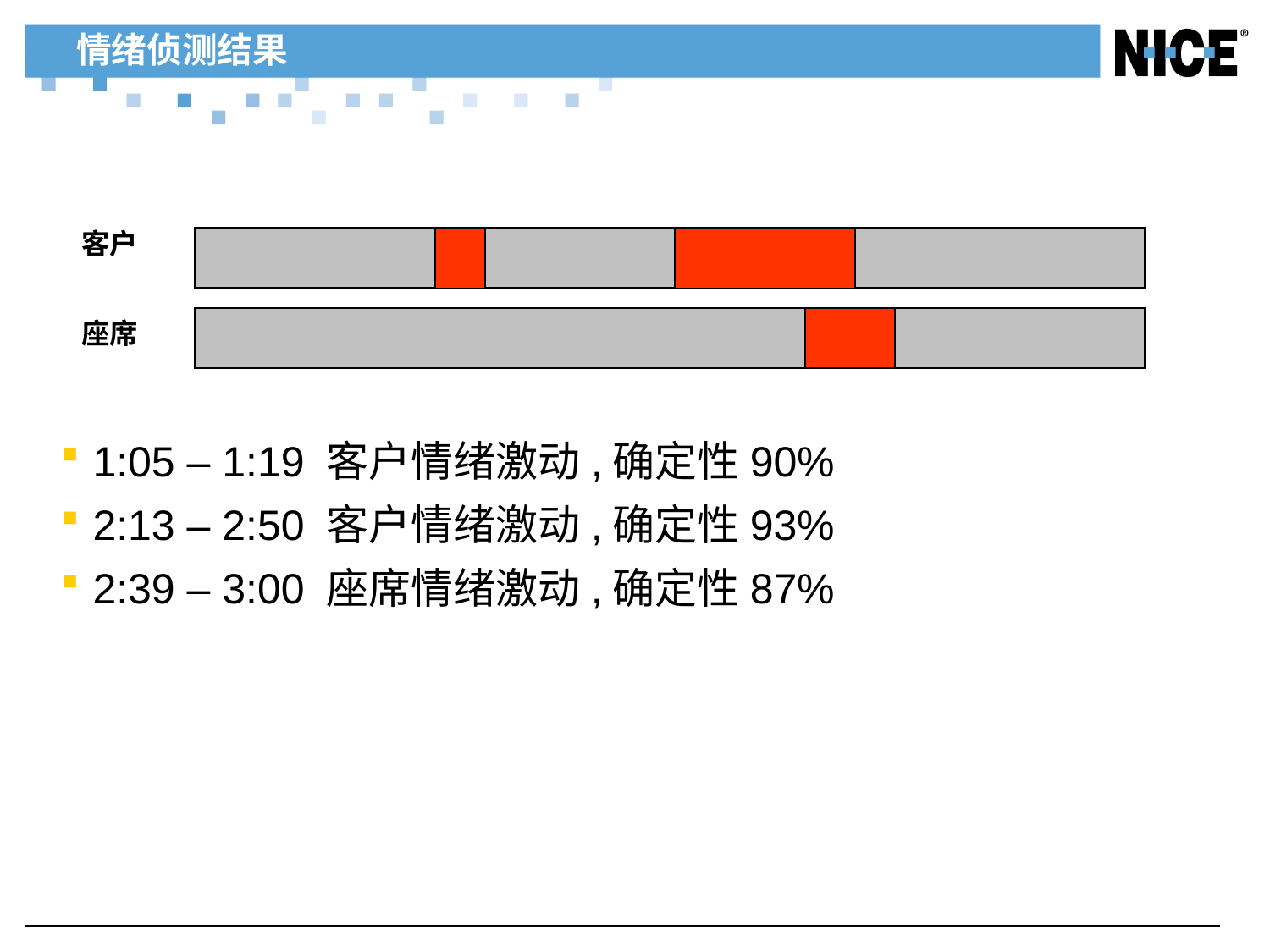

# 情绪侦测结果
客户

座席

1:05 – 1:19 客户情绪激动,确定性90%
2:13 – 2:50 客户情绪激动,确定性93%
2:39 – 3:00 座席情绪激动,确定性87%

31